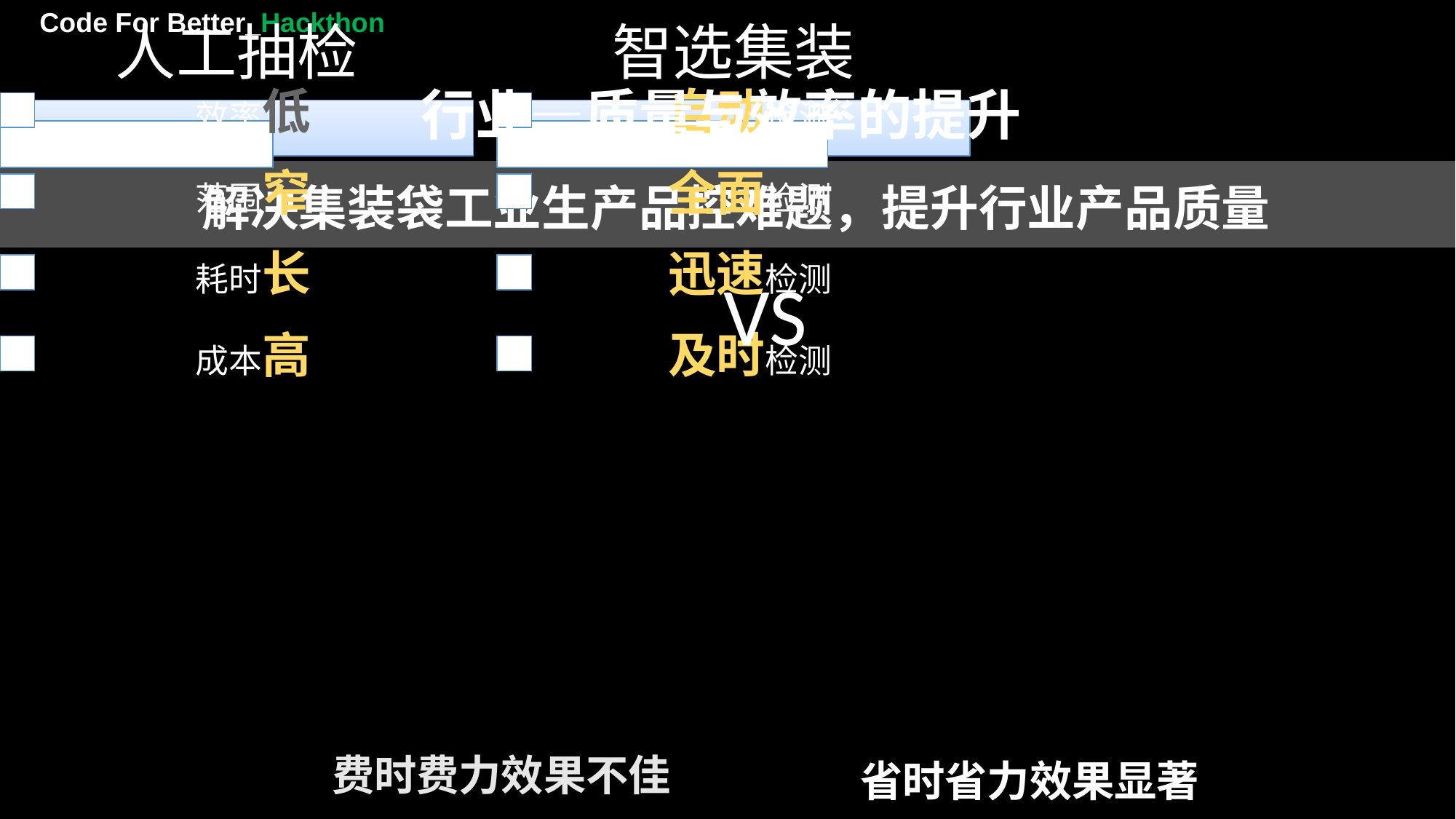

Code For Better_Hackthon
行业—质量与效率的提升

解决集装袋工业生产品控难题，提升行业产品质量
人工抽检
效率低
范围窄
耗时长
成本高
智选集装
自动检测
全面检测
迅速检测
及时检测
VS

费时费力效果不佳
省时省力效果显著